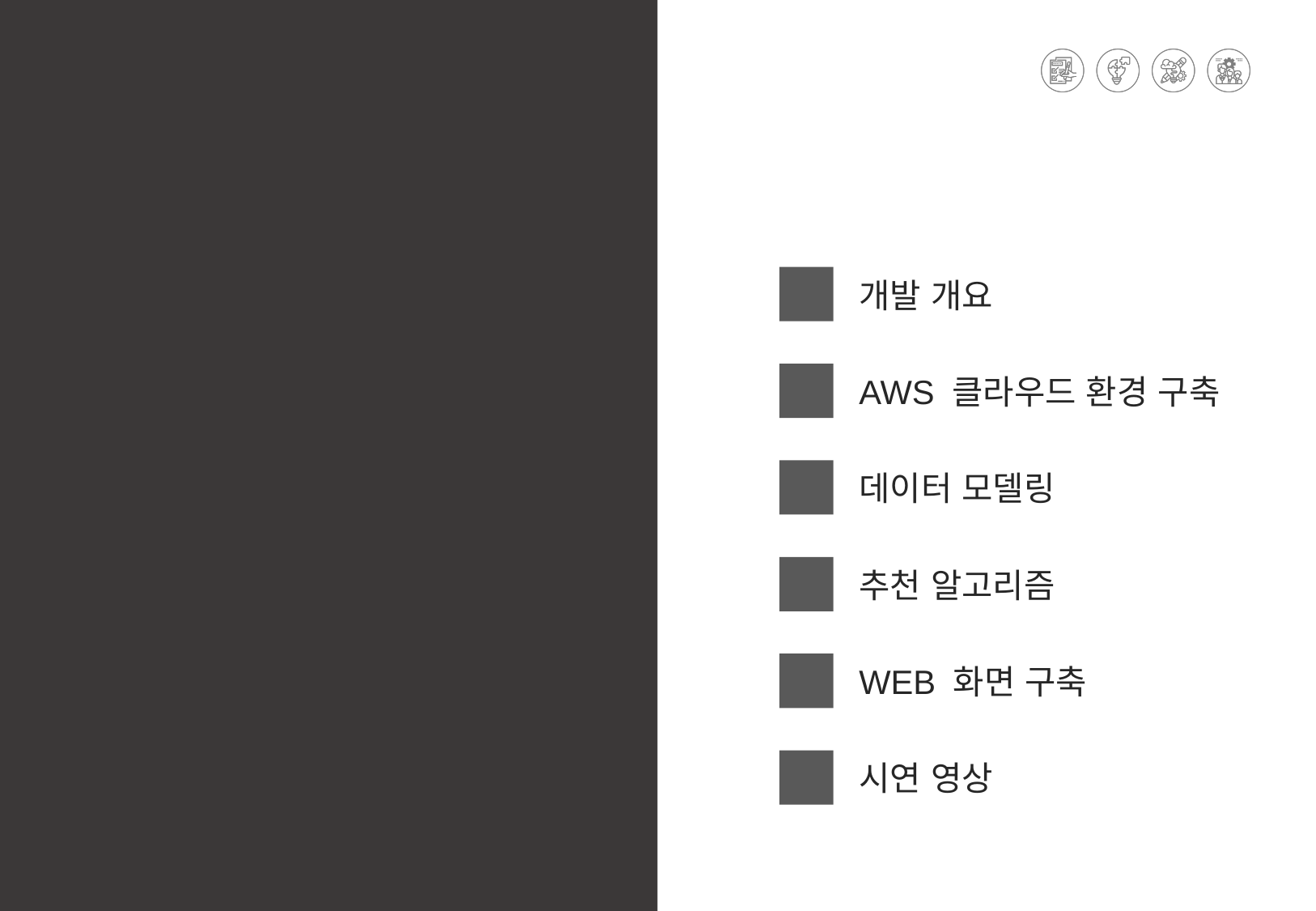

Contents

Ⅰ
개발 개요

Ⅱ
AWS 클라우드 환경 구축

Ⅲ
데이터 모델링

Ⅳ
추천 알고리즘

Ⅴ
WEB 화면 구축

Ⅵ
시연 영상